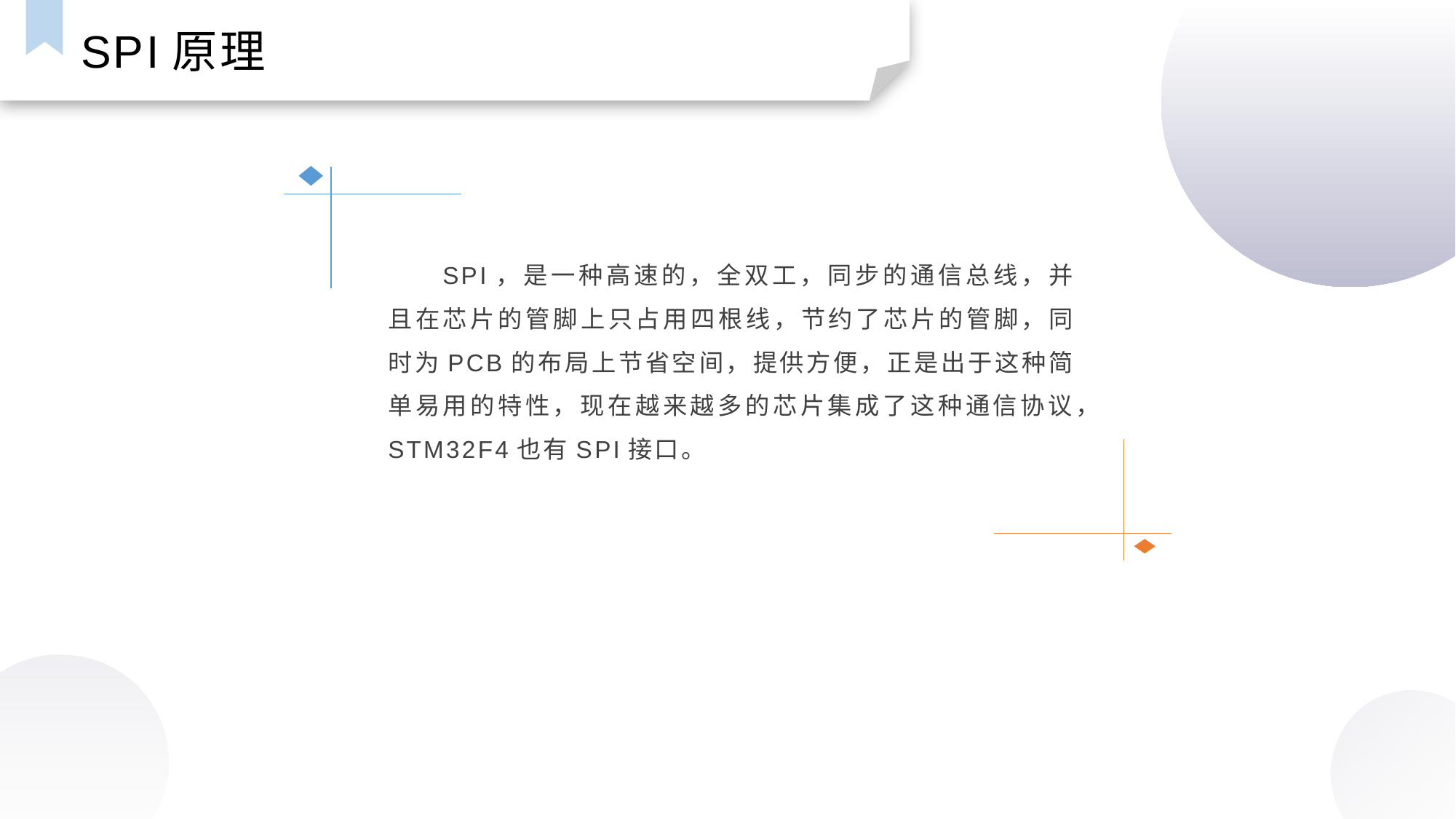

SPI原理

SPI，是一种高速的，全双工，同步的通信总线，并且在芯片的管脚上只占用四根线，节约了芯片的管脚，同时为PCB的布局上节省空间，提供方便，正是出于这种简单易用的特性，现在越来越多的芯片集成了这种通信协议，STM32F4也有SPI接口。